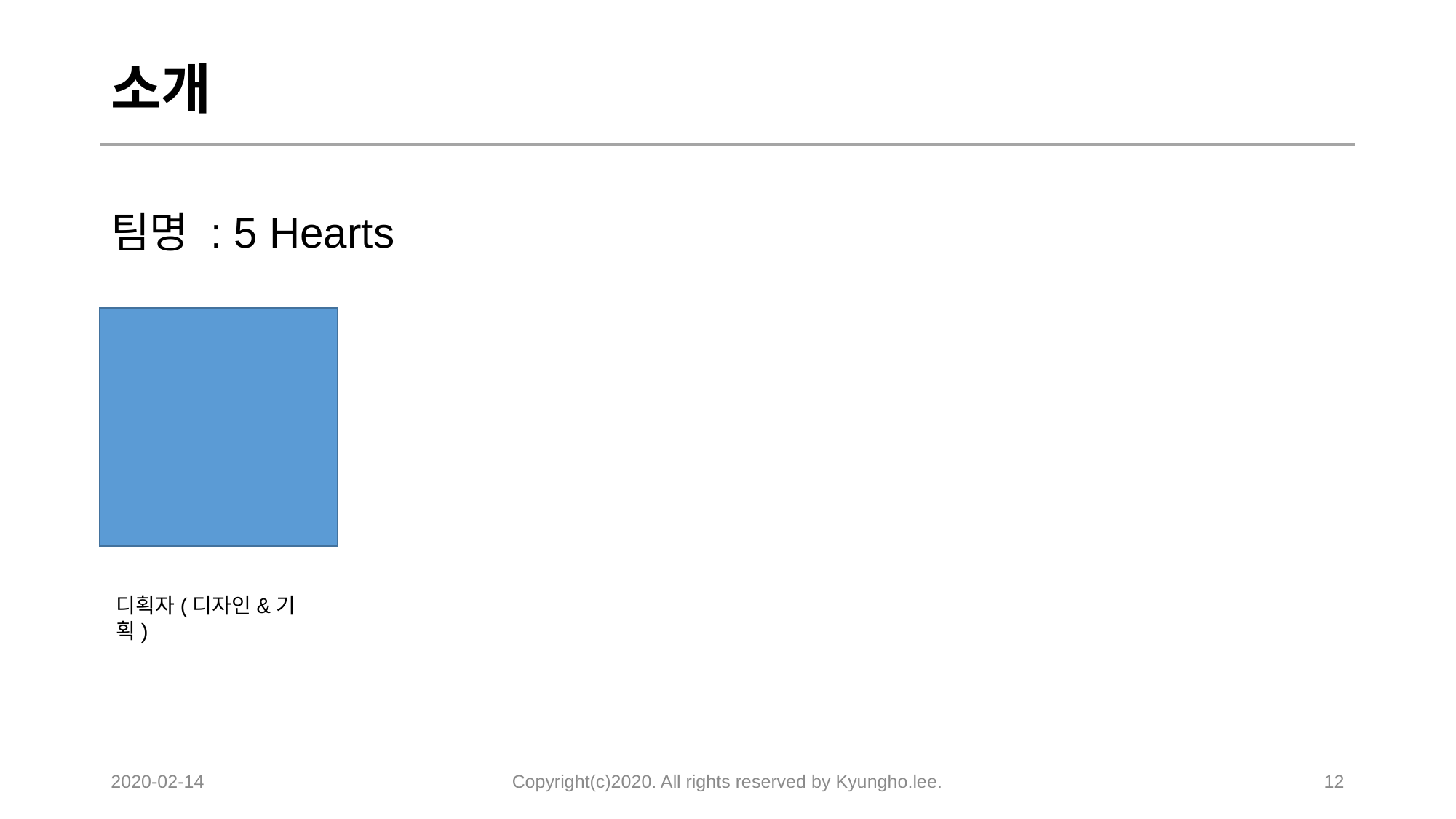

# 소개
팀명 : 5 Hearts

디획자(디자인&기획)
2020-02-14
Copyright(c)2020. All rights reserved by Kyungho.lee.
12